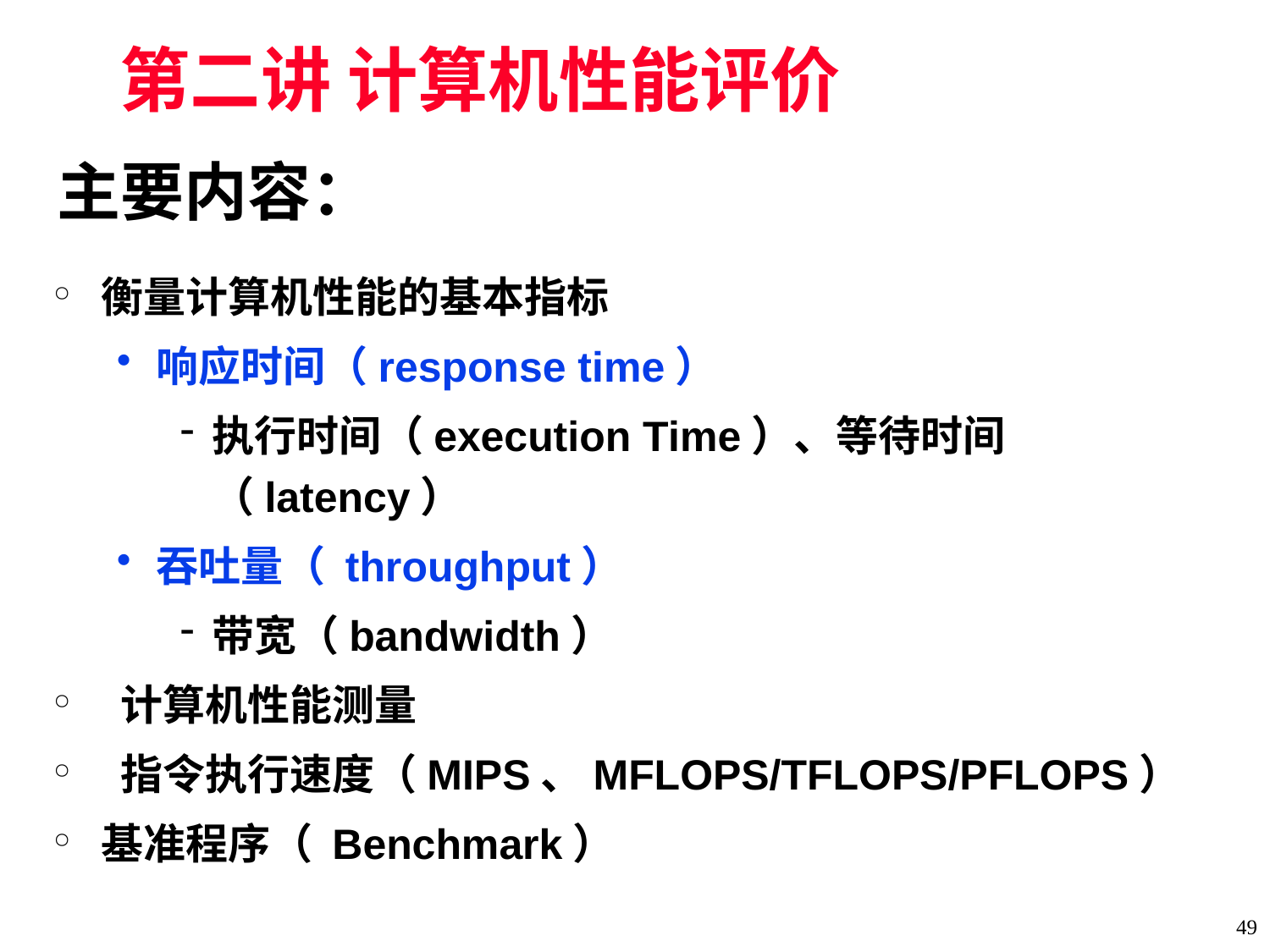

# 第二讲 计算机性能评价
主要内容：
衡量计算机性能的基本指标
响应时间（response time）
执行时间（execution Time）、等待时间（latency）
吞吐量（ throughput）
带宽（bandwidth）
 计算机性能测量
 指令执行速度（MIPS、MFLOPS/TFLOPS/PFLOPS）
基准程序（ Benchmark）

49